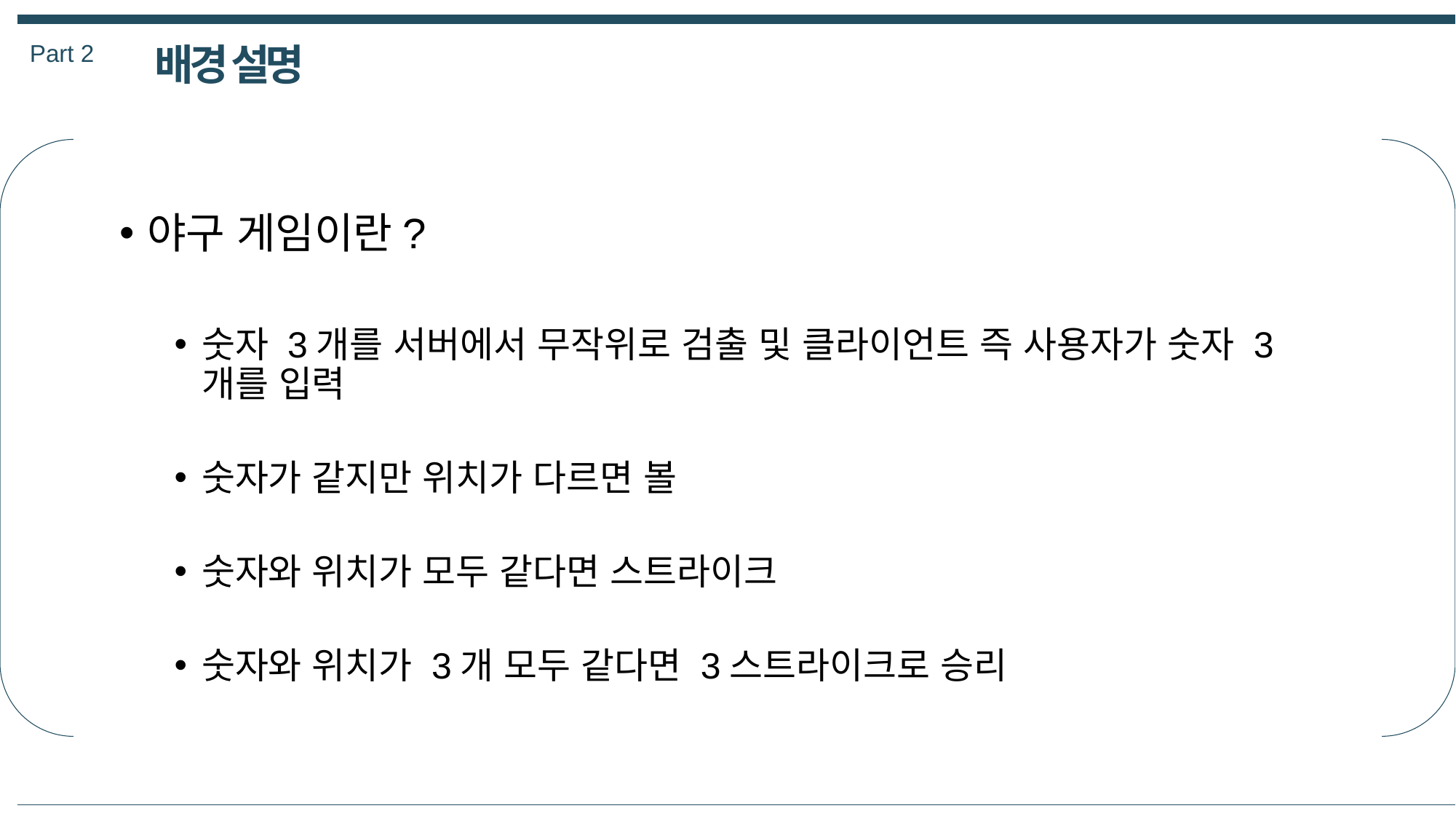

Part 2
배경 설명

야구 게임이란?

숫자 3개를 서버에서 무작위로 검출 및 클라이언트 즉 사용자가 숫자 3개를 입력

숫자가 같지만 위치가 다르면 볼

숫자와 위치가 모두 같다면 스트라이크

숫자와 위치가 3개 모두 같다면 3스트라이크로 승리